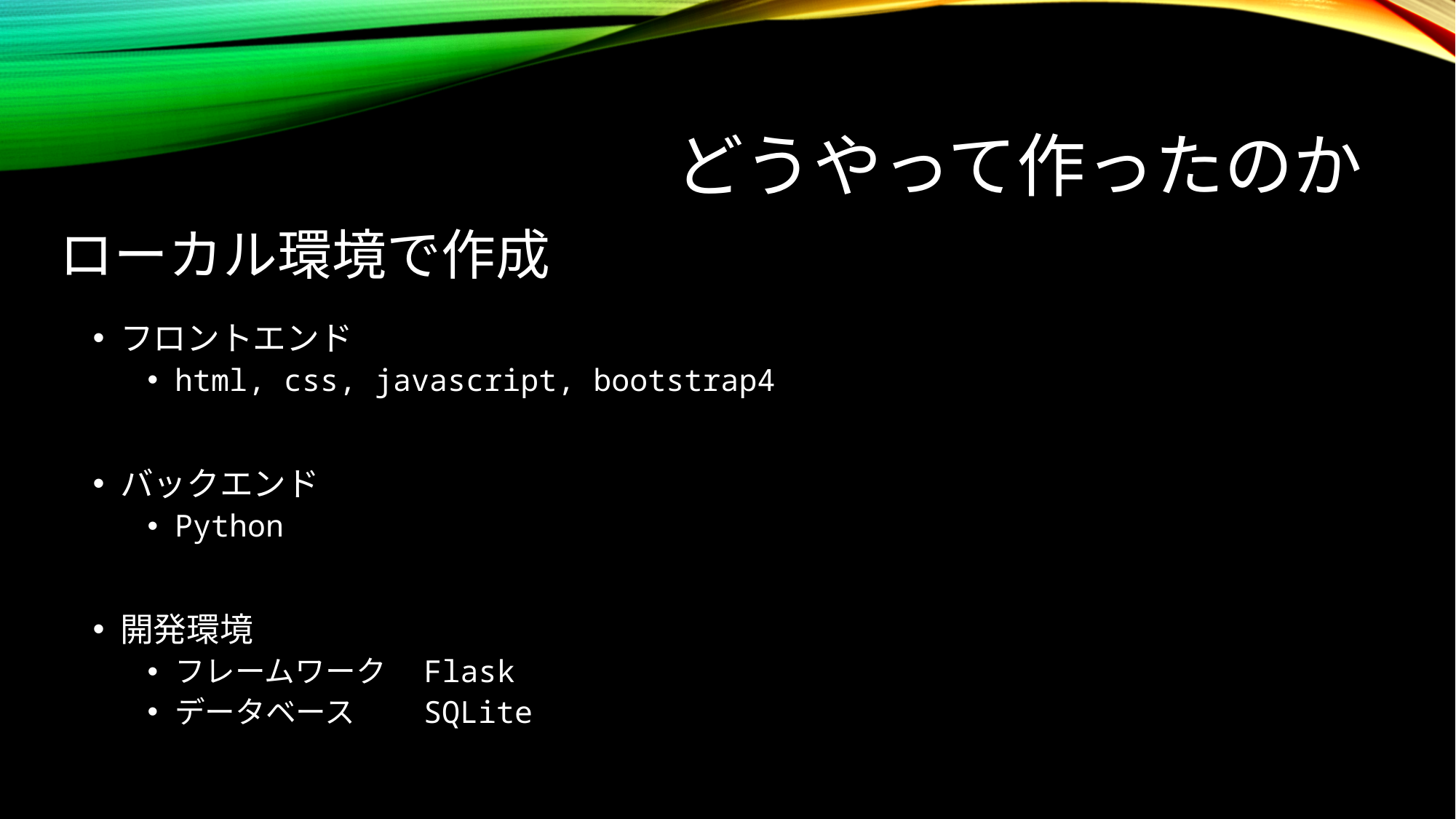

# どうやって作ったのか
ローカル環境で作成
フロントエンド
html, css, javascript, bootstrap4

バックエンド
Python

開発環境
フレームワーク　Flask
データベース　　SQLite